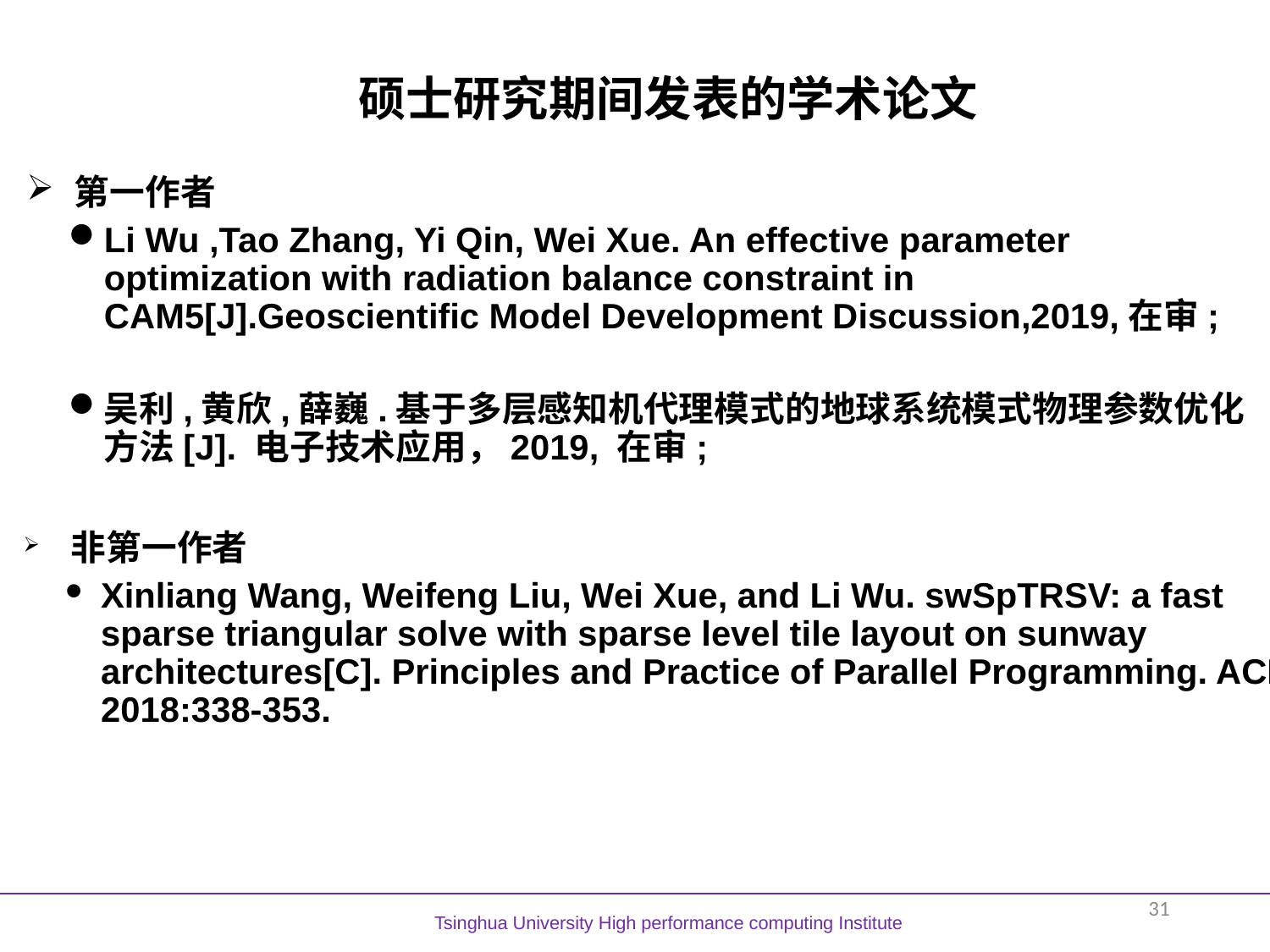

# 硕士研究期间发表的学术论文
第一作者
Li Wu ,Tao Zhang, Yi Qin, Wei Xue. An effective parameter optimization with radiation balance constraint in CAM5[J].Geoscientific Model Development Discussion,2019,在审;

吴利,黄欣,薛巍.基于多层感知机代理模式的地球系统模式物理参数优化方法[J]. 电子技术应用，2019, 在审;

非第一作者
Xinliang Wang, Weifeng Liu, Wei Xue, and Li Wu. swSpTRSV: a fast sparse triangular solve with sparse level tile layout on sunway architectures[C]. Principles and Practice of Parallel Programming. ACM, 2018:338-353.
31
Tsinghua University High performance computing Institute